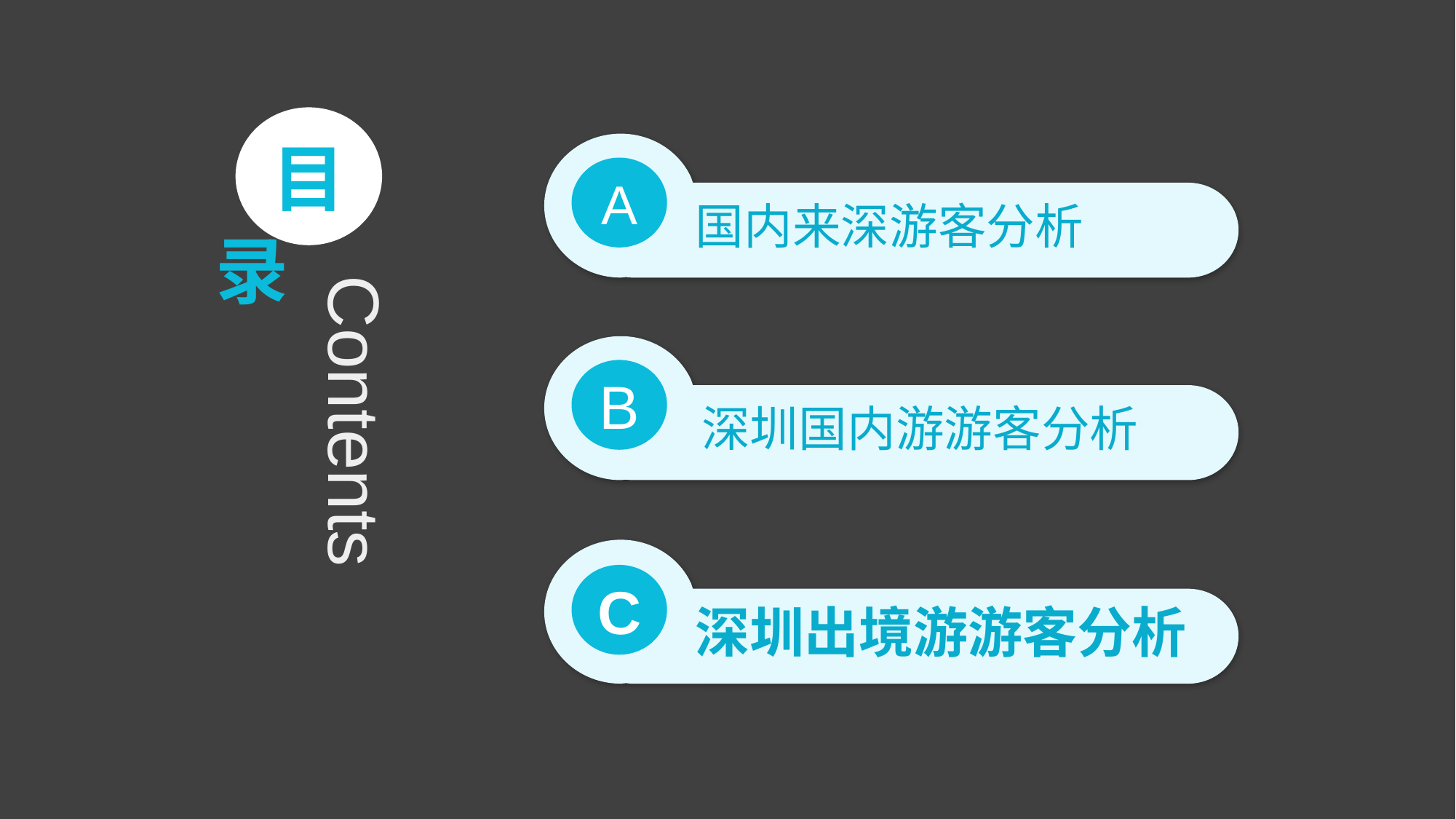

目
      国内来深游客分析
A
录
Contents
       深圳国内游游客分析
B
      深圳出境游游客分析
C
43